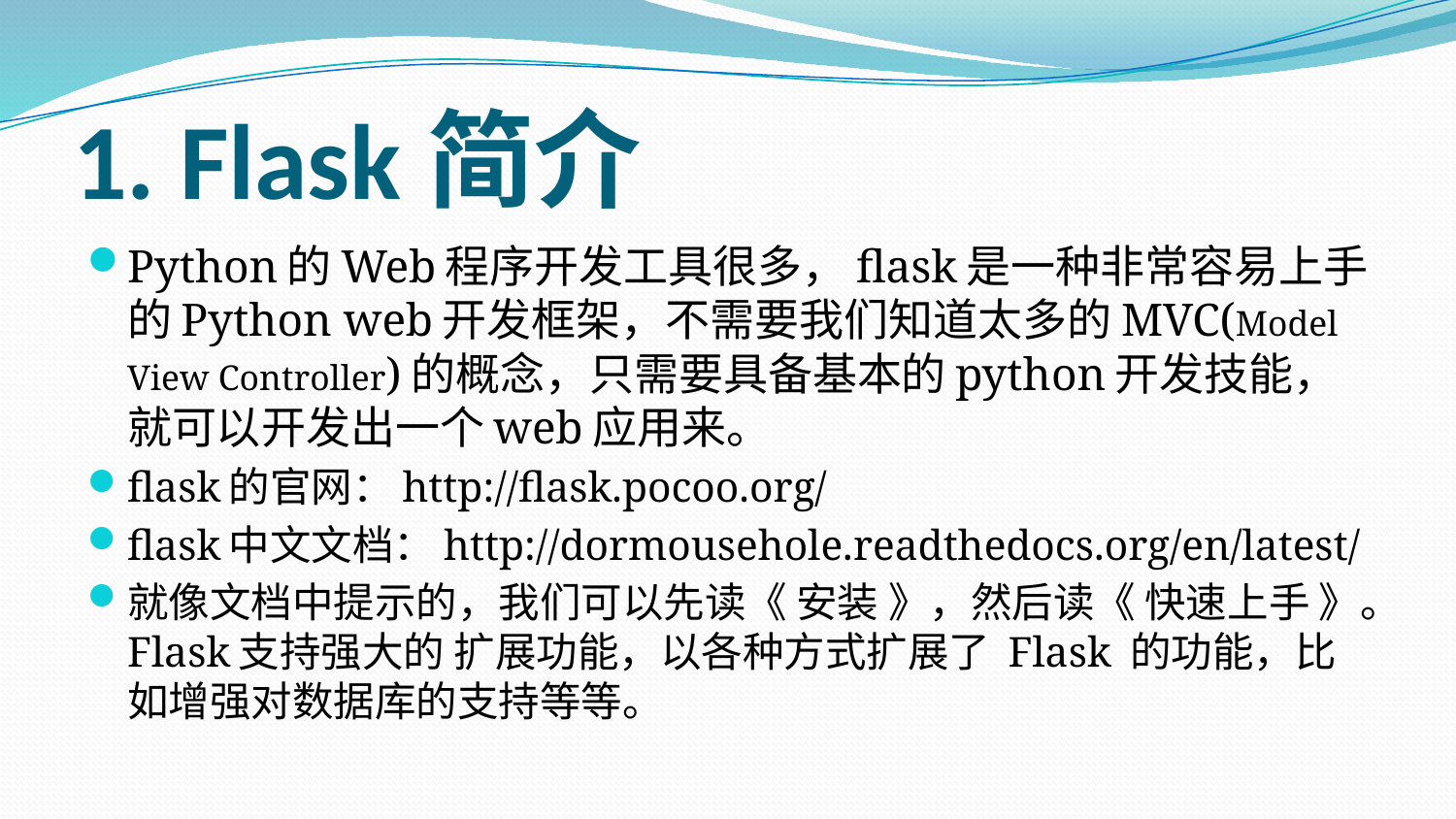

# 1. Flask简介
Python的Web程序开发工具很多，flask是一种非常容易上手的Python web开发框架，不需要我们知道太多的MVC(Model View Controller)的概念，只需要具备基本的python开发技能，就可以开发出一个web应用来。
flask的官网：http://flask.pocoo.org/
flask中文文档：http://dormousehole.readthedocs.org/en/latest/
就像文档中提示的，我们可以先读《 安装 》，然后读《 快速上手 》。Flask支持强大的 扩展功能，以各种方式扩展了 Flask 的功能，比如增强对数据库的支持等等。